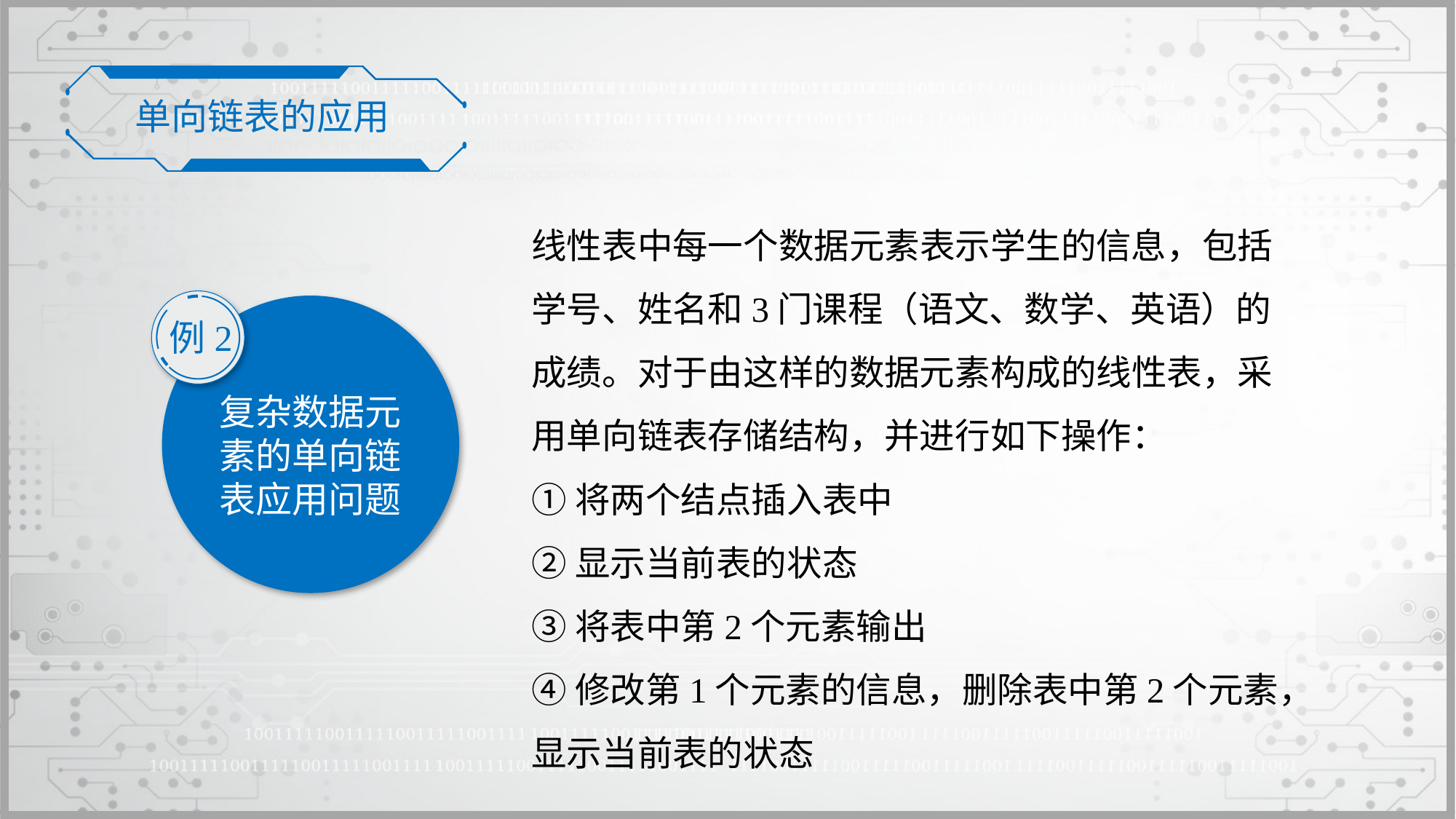

单向链表的应用
线性表中每一个数据元素表示学生的信息，包括学号、姓名和3门课程（语文、数学、英语）的成绩。对于由这样的数据元素构成的线性表，采用单向链表存储结构，并进行如下操作：
①将两个结点插入表中
②显示当前表的状态
③将表中第2个元素输出
④修改第1个元素的信息，删除表中第2个元素，显示当前表的状态

例2

复杂数据元素的单向链表应用问题